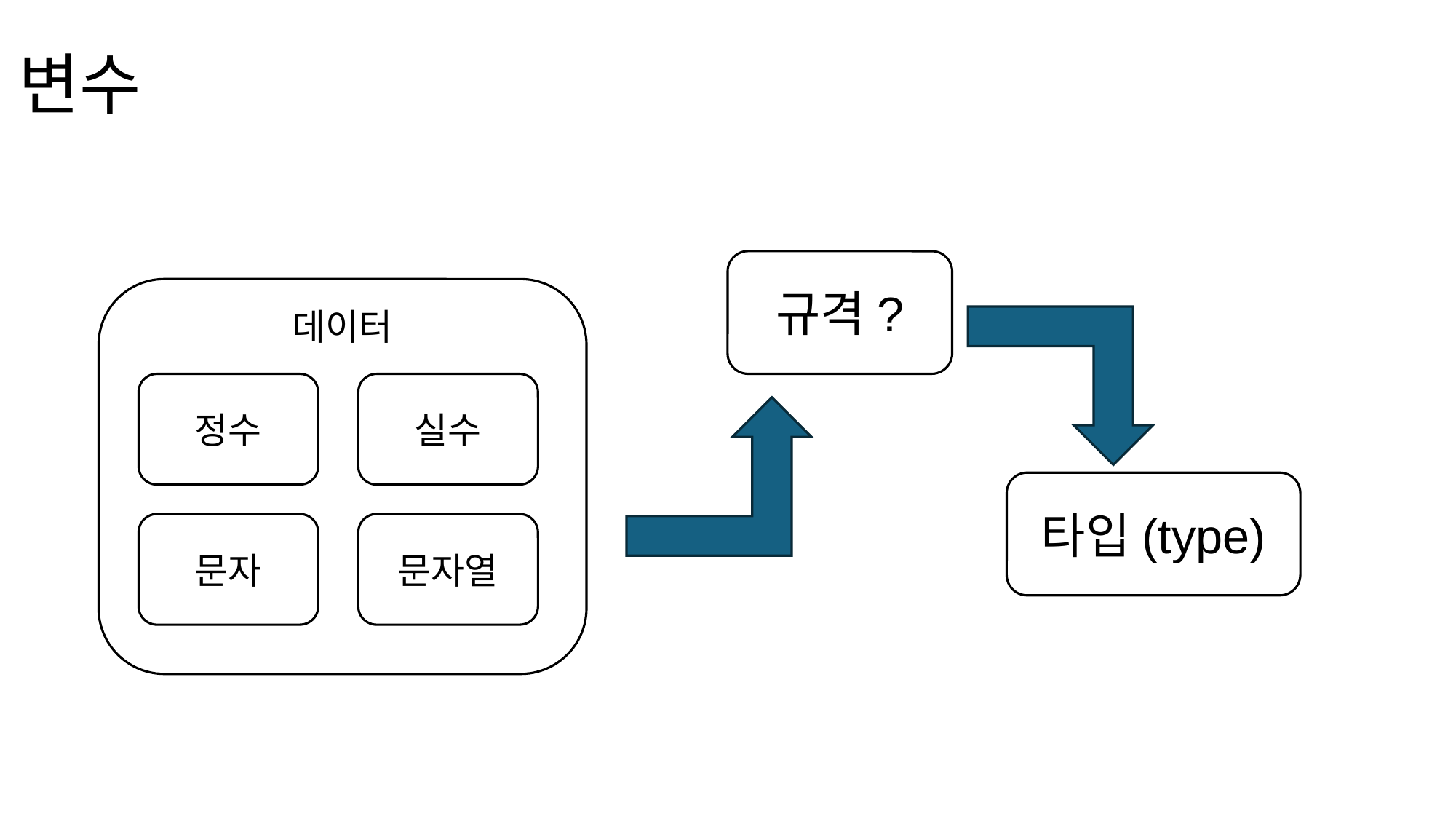

# 변수
규격?
데이터

정수
실수

타입(type)
문자
문자열